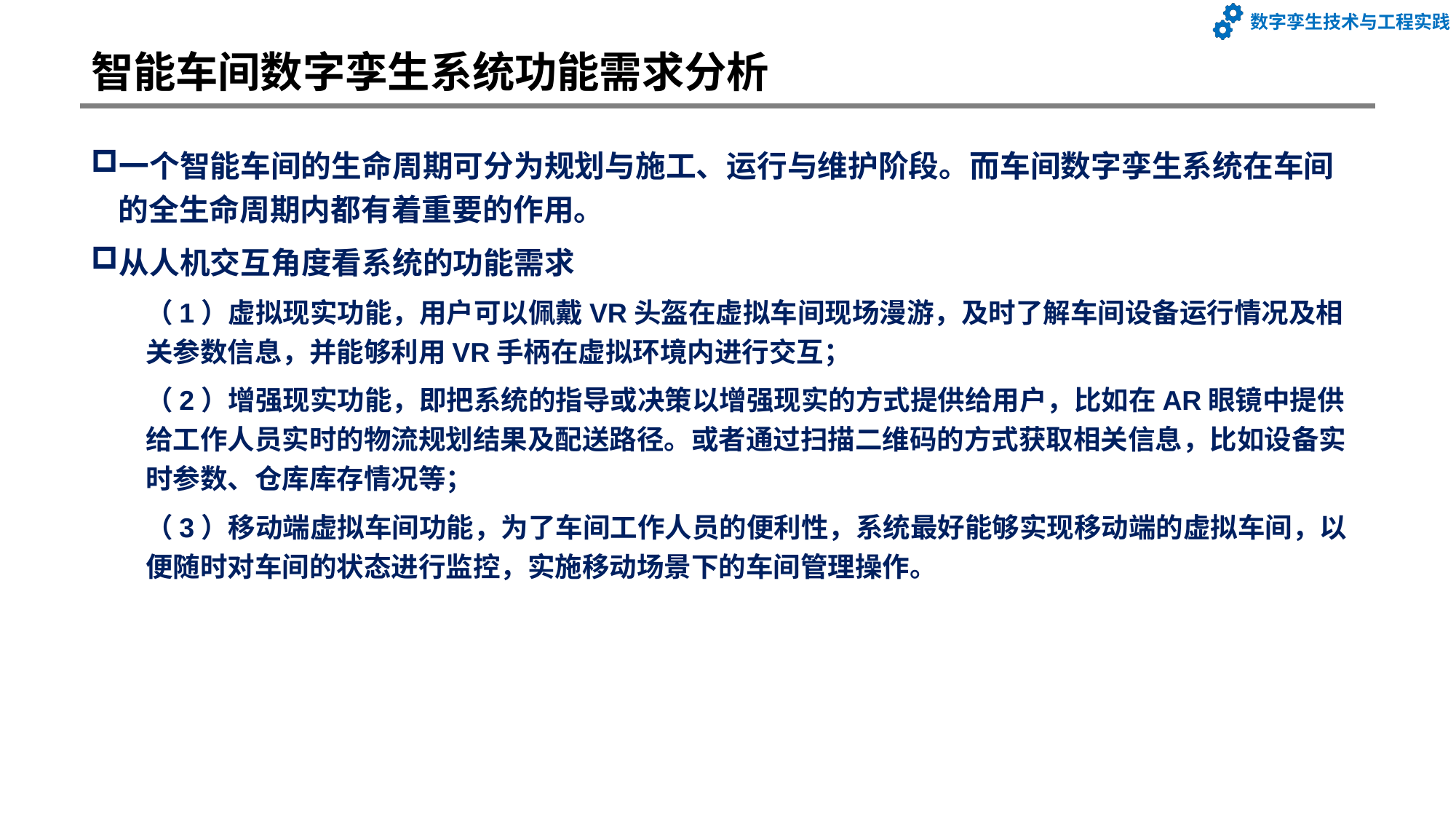

# 智能车间数字孪生系统功能需求分析
一个智能车间的生命周期可分为规划与施工、运行与维护阶段。而车间数字孪生系统在车间的全生命周期内都有着重要的作用。
从人机交互角度看系统的功能需求
（1）虚拟现实功能，用户可以佩戴VR头盔在虚拟车间现场漫游，及时了解车间设备运行情况及相关参数信息，并能够利用VR手柄在虚拟环境内进行交互；
（2）增强现实功能，即把系统的指导或决策以增强现实的方式提供给用户，比如在AR眼镜中提供给工作人员实时的物流规划结果及配送路径。或者通过扫描二维码的方式获取相关信息，比如设备实时参数、仓库库存情况等；
（3）移动端虚拟车间功能，为了车间工作人员的便利性，系统最好能够实现移动端的虚拟车间，以便随时对车间的状态进行监控，实施移动场景下的车间管理操作。